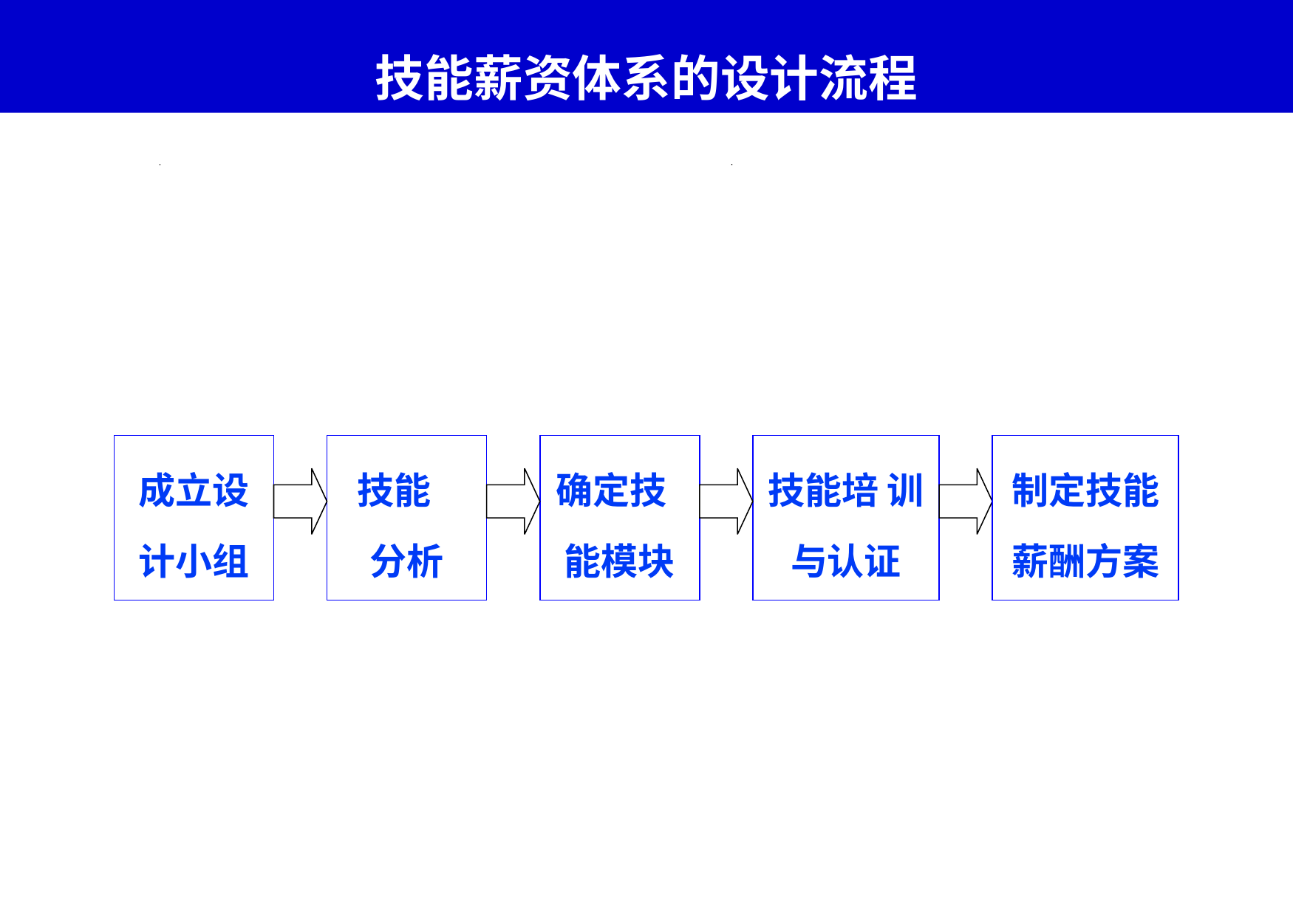

# 技能薪资体系的设计流程

成立设
计小组
技能    分析
确定技   能模块

技能培 训与认证
制定技能 薪酬方案